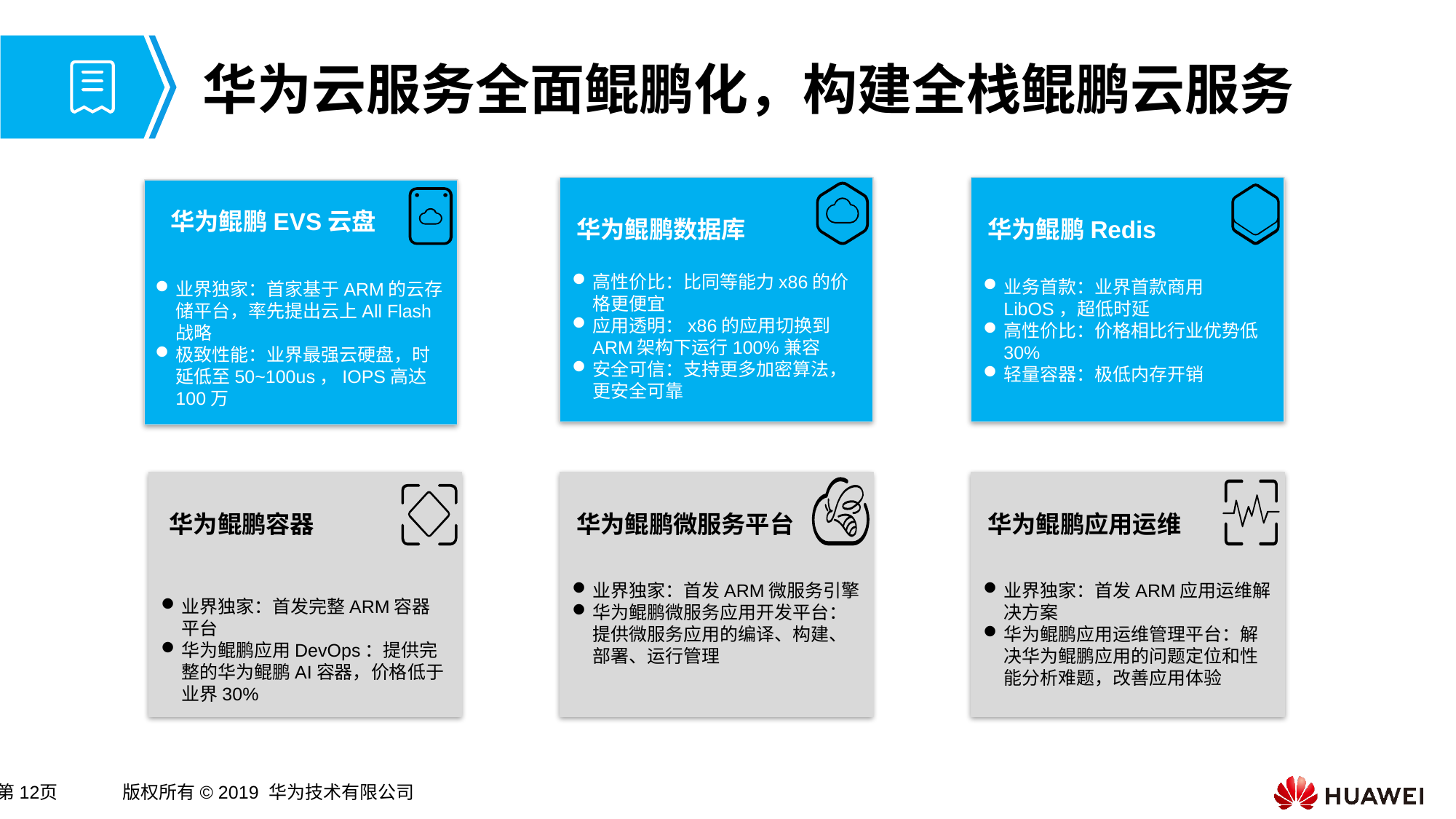

# 华为云服务全面鲲鹏化，构建全栈鲲鹏云服务

华为鲲鹏EVS云盘
华为鲲鹏数据库
华为鲲鹏Redis
高性价比：比同等能力x86的价格更便宜
应用透明：x86的应用切换到ARM架构下运行100%兼容
安全可信：支持更多加密算法，更安全可靠
业务首款：业界首款商用LibOS，超低时延
高性价比：价格相比行业优势低30%
轻量容器：极低内存开销

业界独家：首家基于ARM的云存储平台，率先提出云上All Flash战略
极致性能：业界最强云硬盘，时延低至50~100us，IOPS高达100万

华为鲲鹏容器
华为鲲鹏微服务平台
华为鲲鹏应用运维
业界独家：首发ARM微服务引擎
华为鲲鹏微服务应用开发平台：提供微服务应用的编译、构建、部署、运行管理
业界独家：首发ARM应用运维解决方案
华为鲲鹏应用运维管理平台：解决华为鲲鹏应用的问题定位和性能分析难题，改善应用体验
业界独家：首发完整ARM容器平台
华为鲲鹏应用DevOps：提供完整的华为鲲鹏AI容器，价格低于业界30%